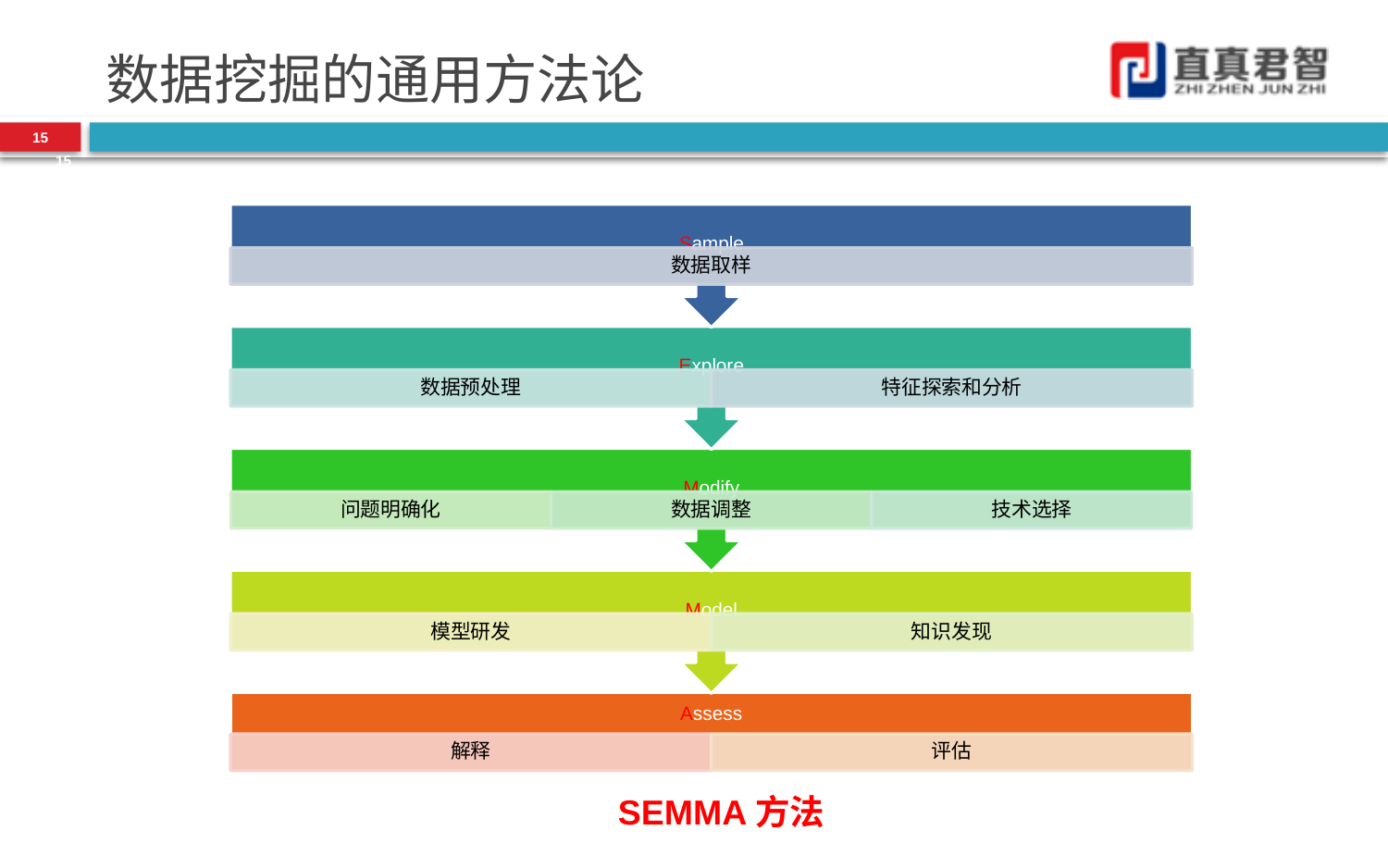

# 数据挖掘的通用方法论
15
15
Assess
解释
评估
Model
模型研发
知识发现
Modify
问题明确化
数据调整
技术选择
Explore
数据预处理
特征探索和分析
Sample
数据取样
SEMMA方法